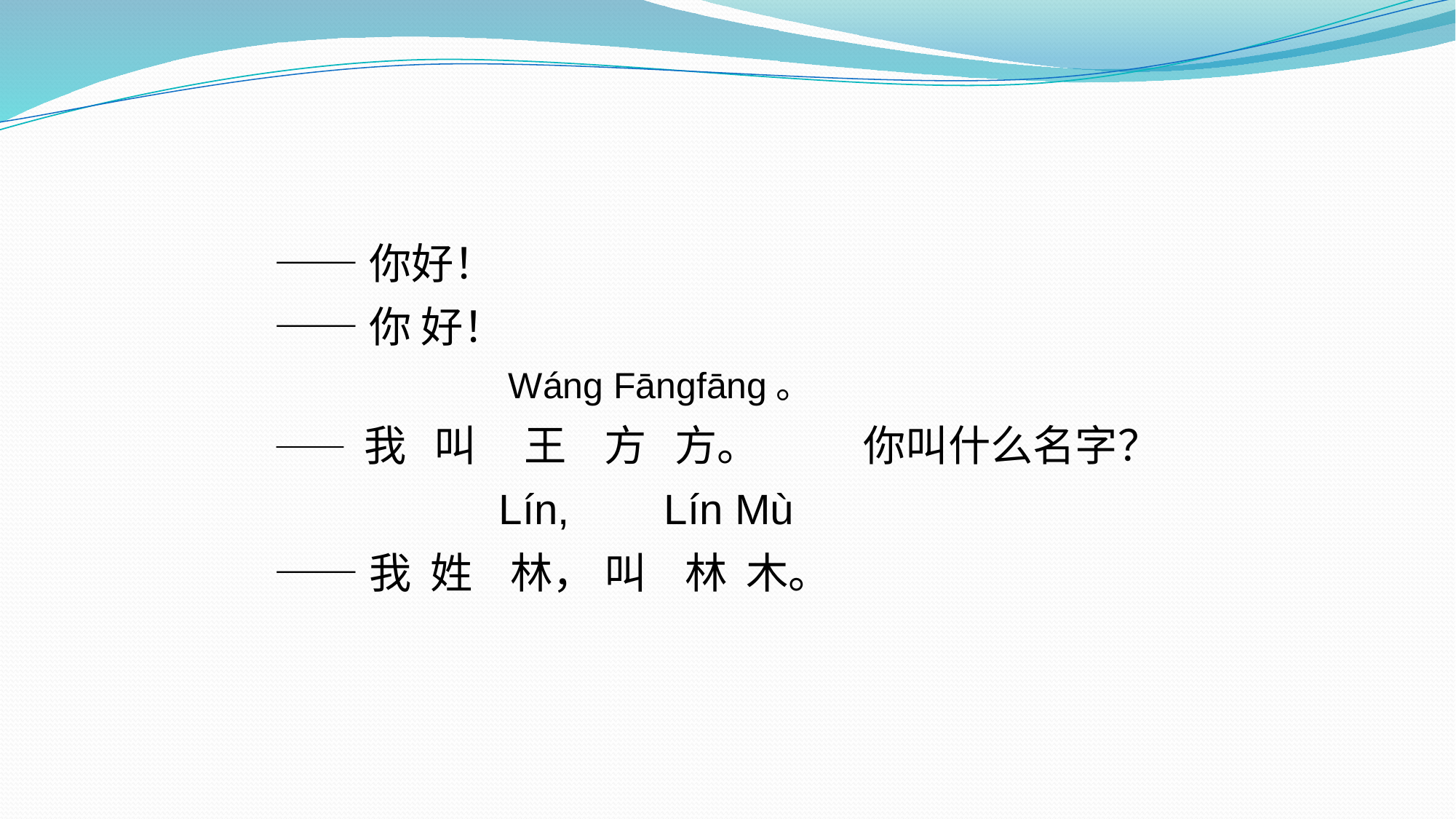

——你好！
——你 好！
                       Wáng Fāngfāng。
—— 我   叫     王    方   方。           你叫什么名字？
                   Lín,        Lín Mù
——我  姓    林， 叫    林  木。